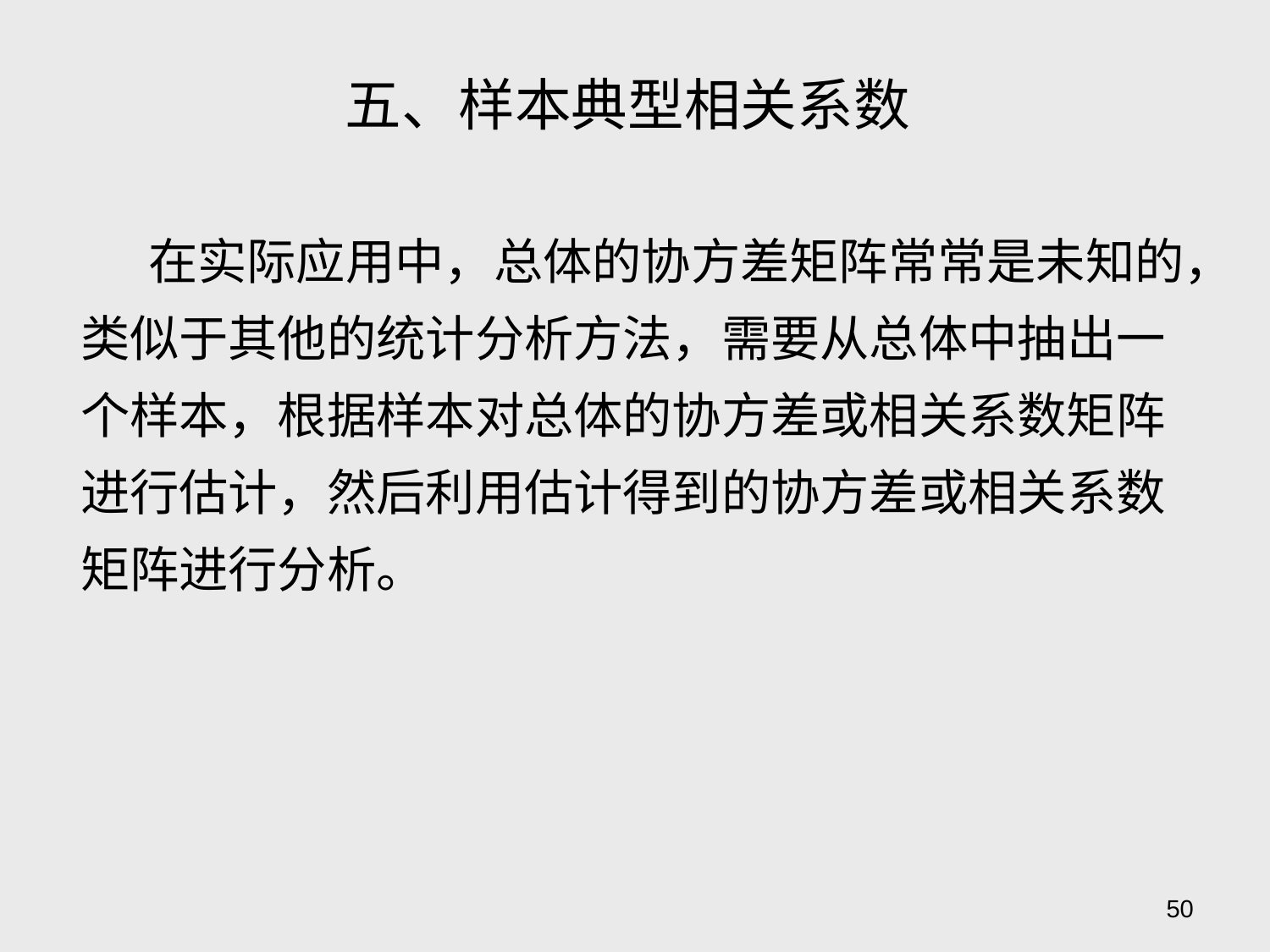

# 五、样本典型相关系数
         在实际应用中，总体的协方差矩阵常常是未知的，类似于其他的统计分析方法，需要从总体中抽出一个样本，根据样本对总体的协方差或相关系数矩阵进行估计，然后利用估计得到的协方差或相关系数矩阵进行分析。
50